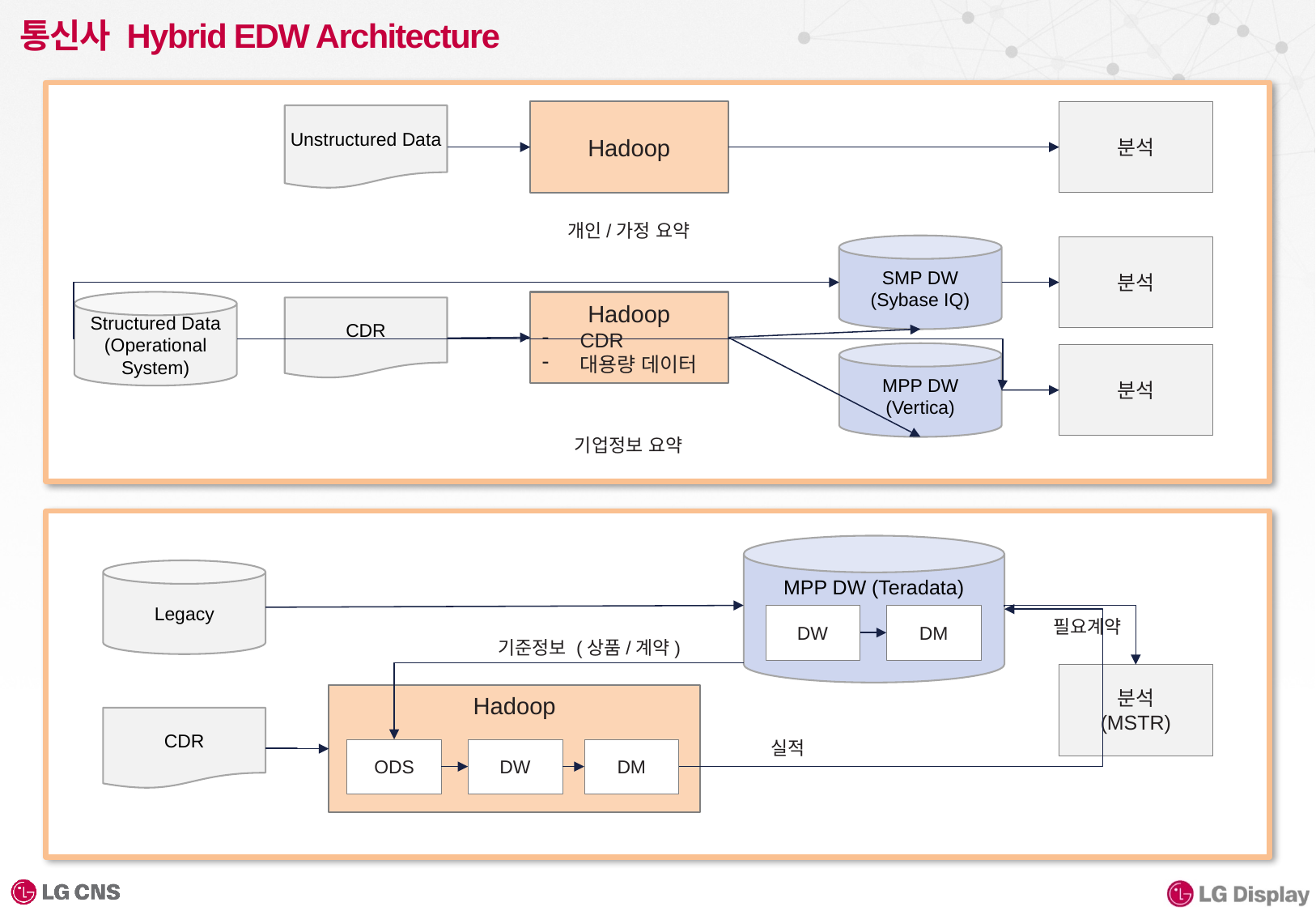

# 통신사 Hybrid EDW Architecture

Hadoop
분석
Unstructured Data
개인/가정 요약
SMP DW
(Sybase IQ)
분석
Structured Data
(Operational System)
Hadoop
CDR
대용량 데이터
CDR
MPP DW
(Vertica)
분석
기업정보 요약

MPP DW (Teradata)
Legacy
DW
DM
필요계약
기준정보 (상품/계약)
분석
(MSTR)
Hadoop
CDR
실적
DM
ODS
DW